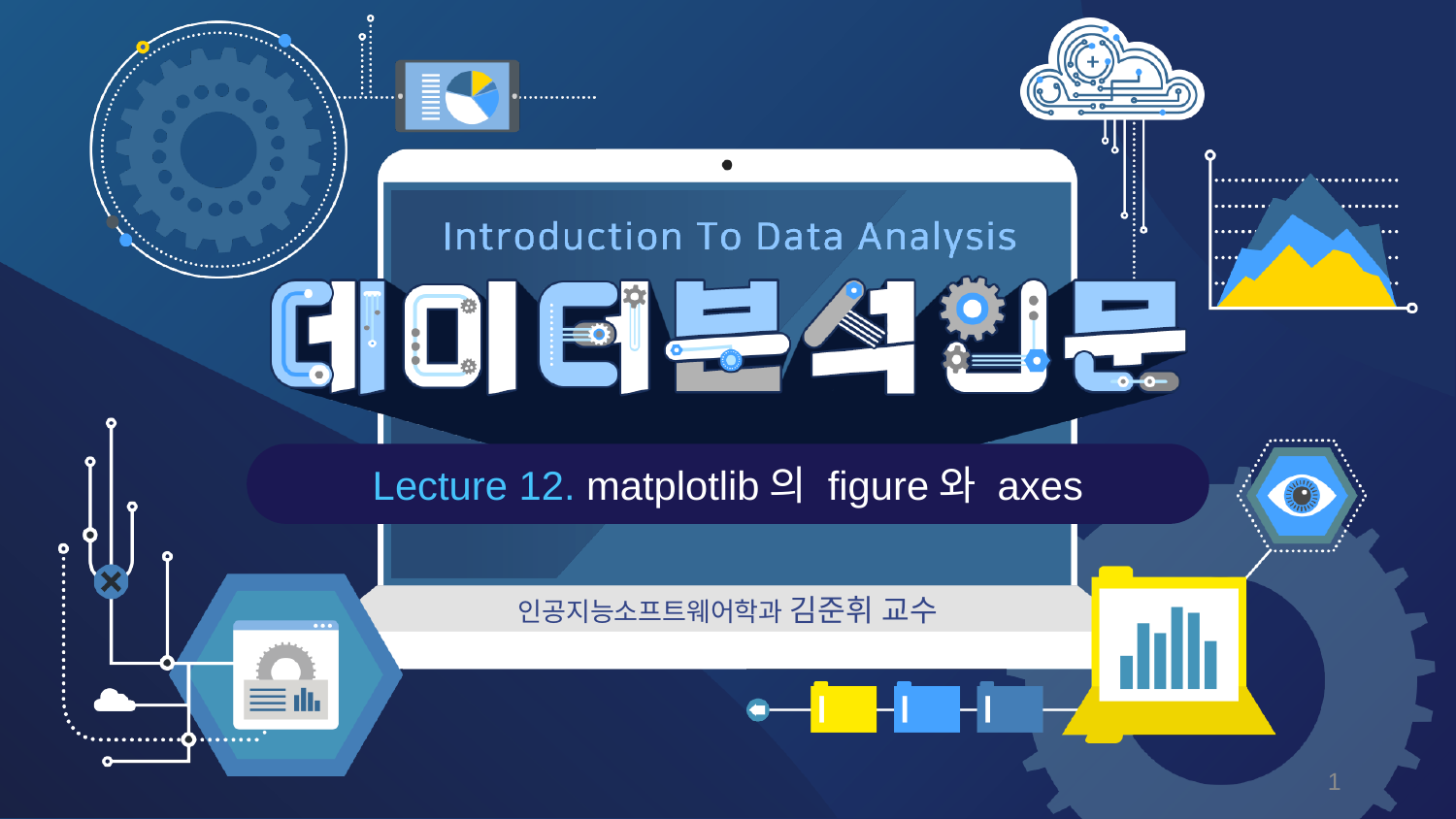

Lecture 12. matplotlib의 figure와 axes
인공지능소프트웨어학과 김준휘 교수